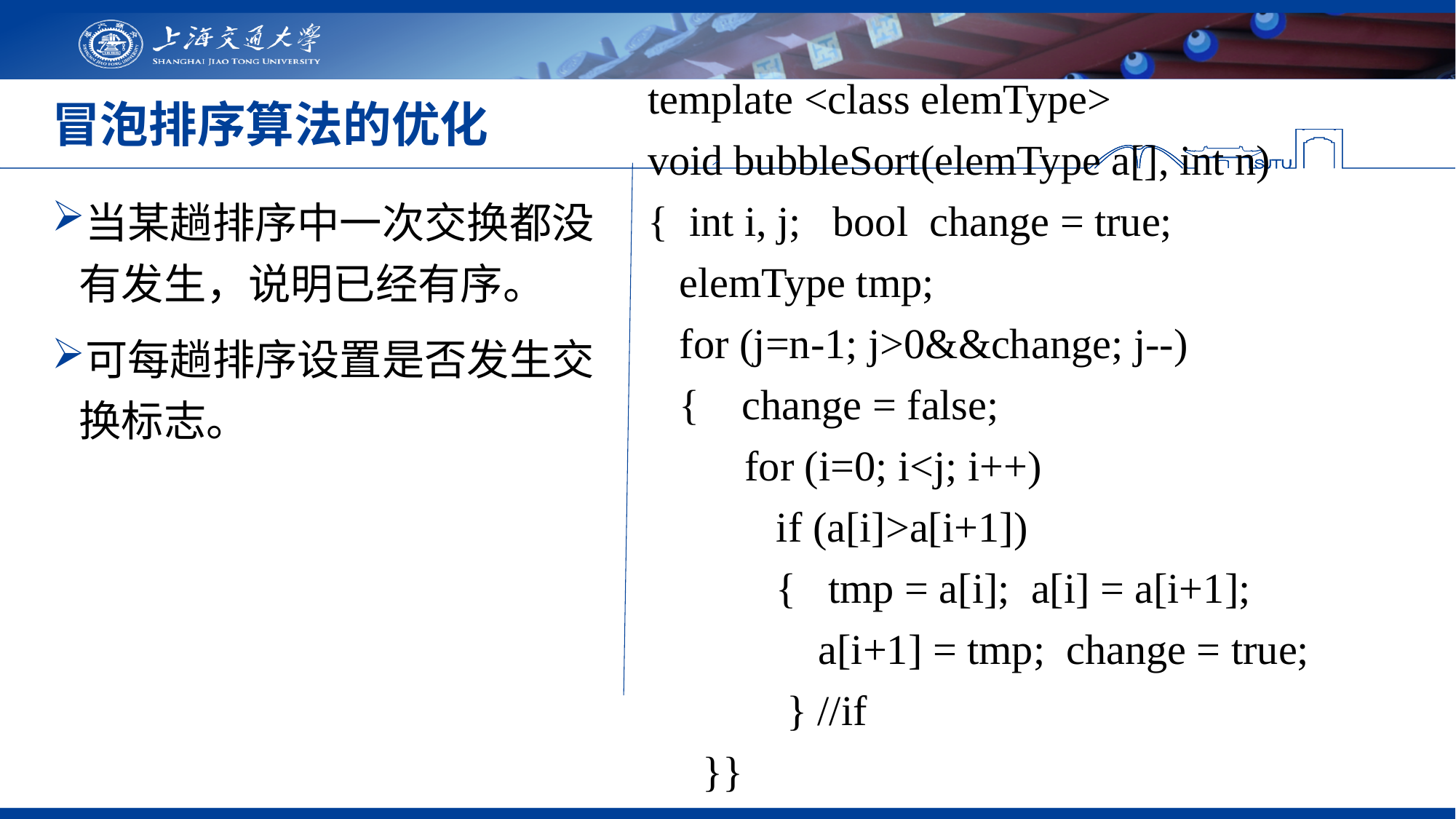

template <class elemType>
void bubbleSort(elemType a[], int n)
{  int i, j;   bool  change = true;
   elemType tmp;
   for (j=n-1; j>0&&change; j--)
   {    change = false;
    for (i=0; i<j; i++)
       if (a[i]>a[i+1])
       {   tmp = a[i];  a[i] = a[i+1];
           a[i+1] = tmp;  change = true;
        } //if
}}
# 冒泡排序算法的优化
当某趟排序中一次交换都没有发生，说明已经有序。
可每趟排序设置是否发生交换标志。